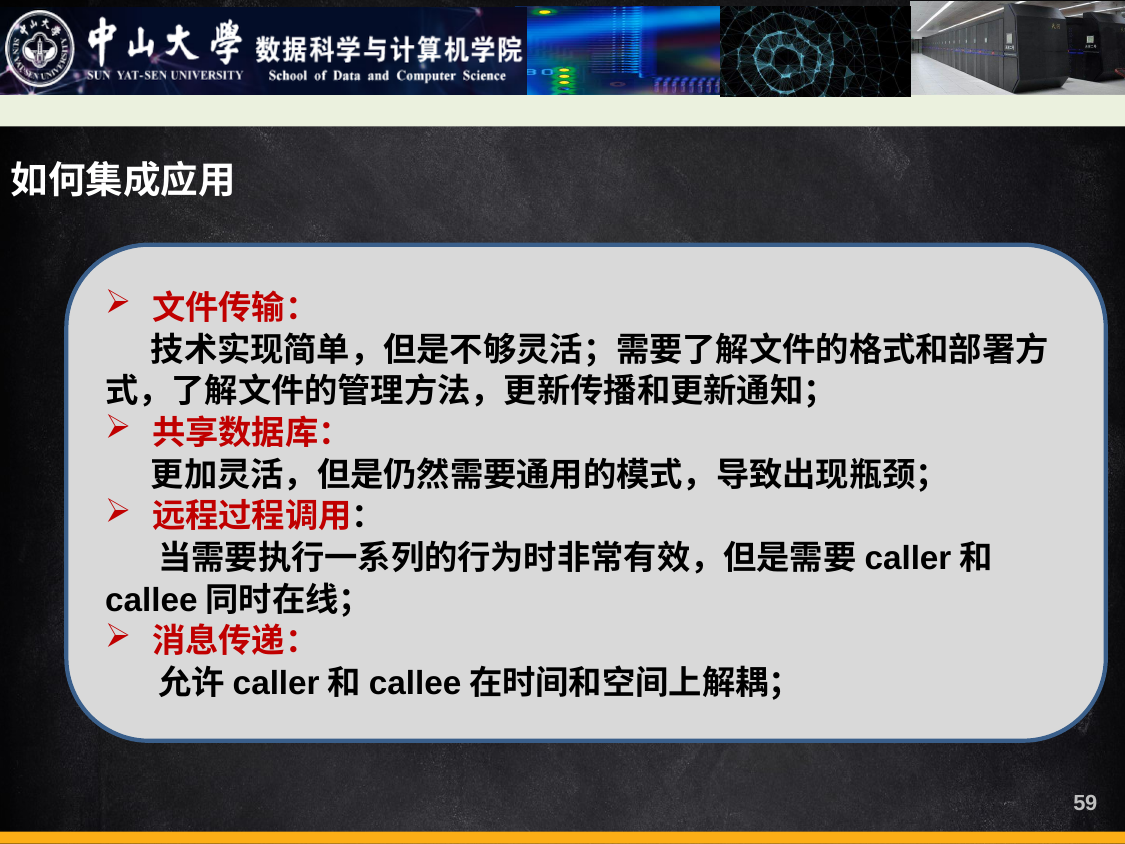

如何集成应用
文件传输：
     技术实现简单，但是不够灵活；需要了解文件的格式和部署方式，了解文件的管理方法，更新传播和更新通知；
共享数据库：
     更加灵活，但是仍然需要通用的模式，导致出现瓶颈；
远程过程调用：
      当需要执行一系列的行为时非常有效，但是需要caller和callee同时在线；
消息传递：
      允许caller和callee在时间和空间上解耦；